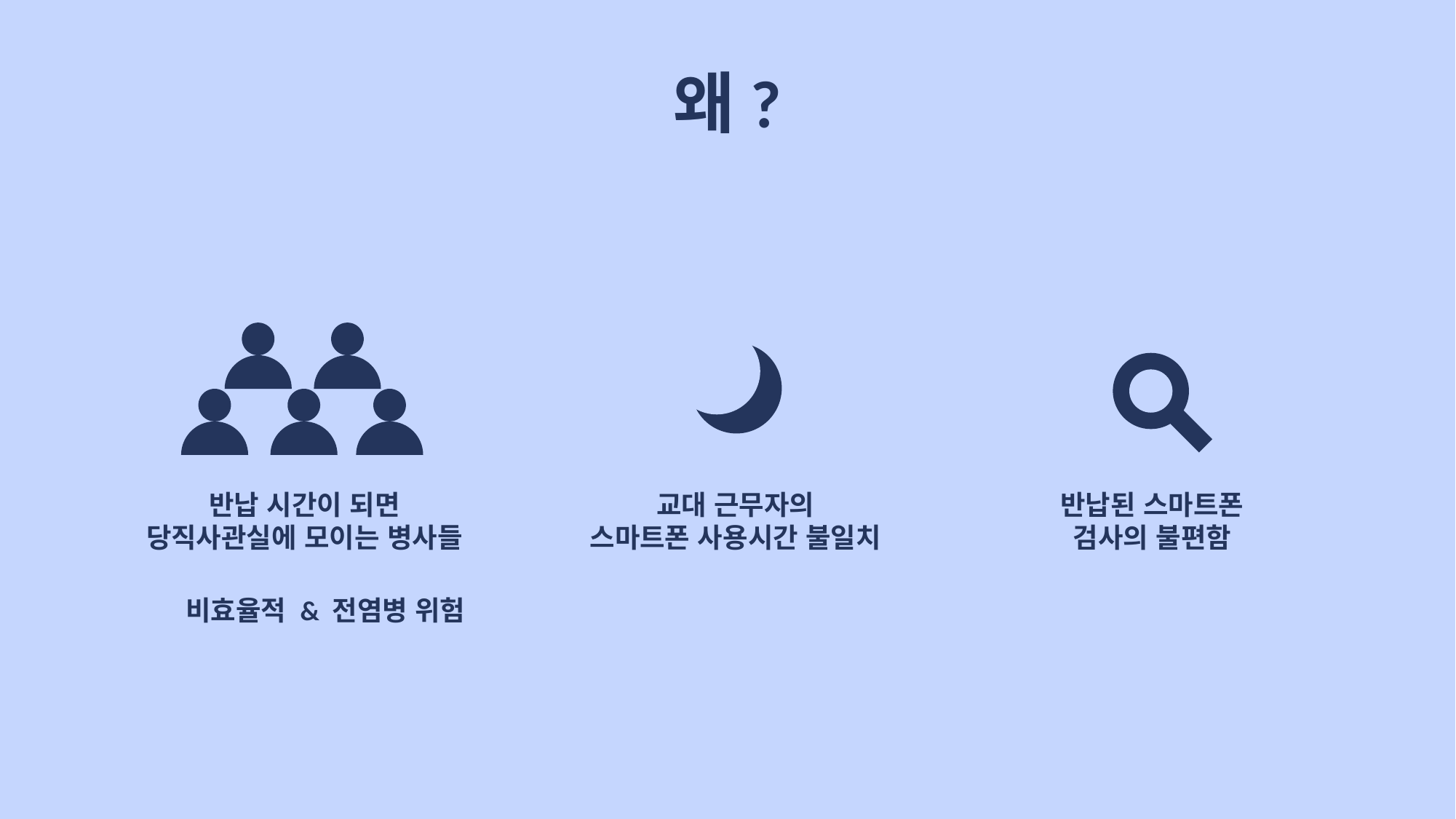

# 왜?

반납 시간이 되면
당직사관실에 모이는 병사들
교대 근무자의
스마트폰 사용시간 불일치
반납된 스마트폰
검사의 불편함
비효율적 & 전염병 위험